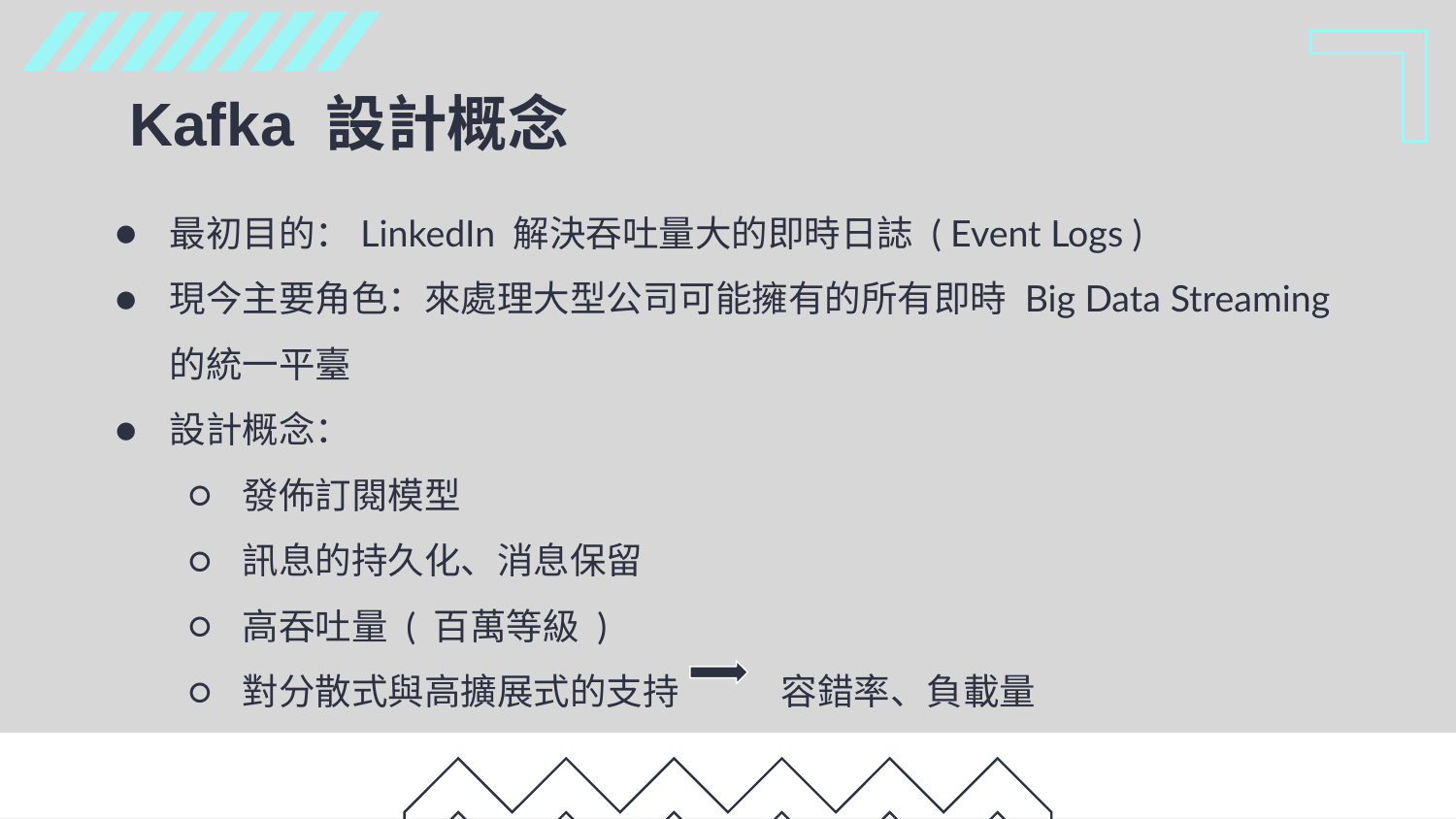

# Kafka 設計概念
最初目的：LinkedIn 解決吞吐量大的即時日誌 ( Event Logs )
現今主要角色：來處理大型公司可能擁有的所有即時 Big Data Streaming 的統一平臺
設計概念：
發佈訂閱模型
訊息的持久化、消息保留
高吞吐量 ( 百萬等級 )
對分散式與高擴展式的支持           容錯率、負載量